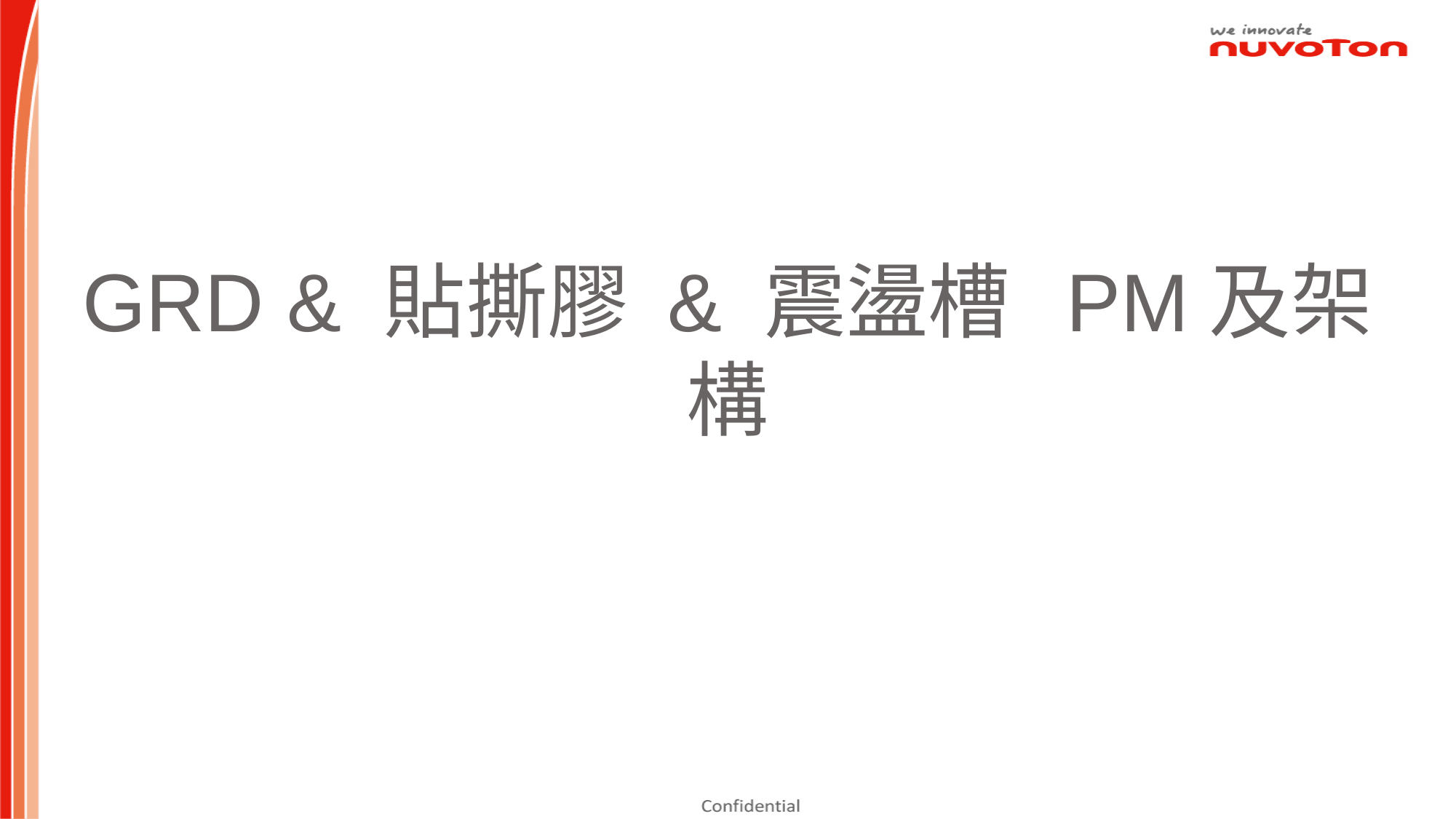

# GRD & 貼撕膠 & 震盪槽  PM及架構